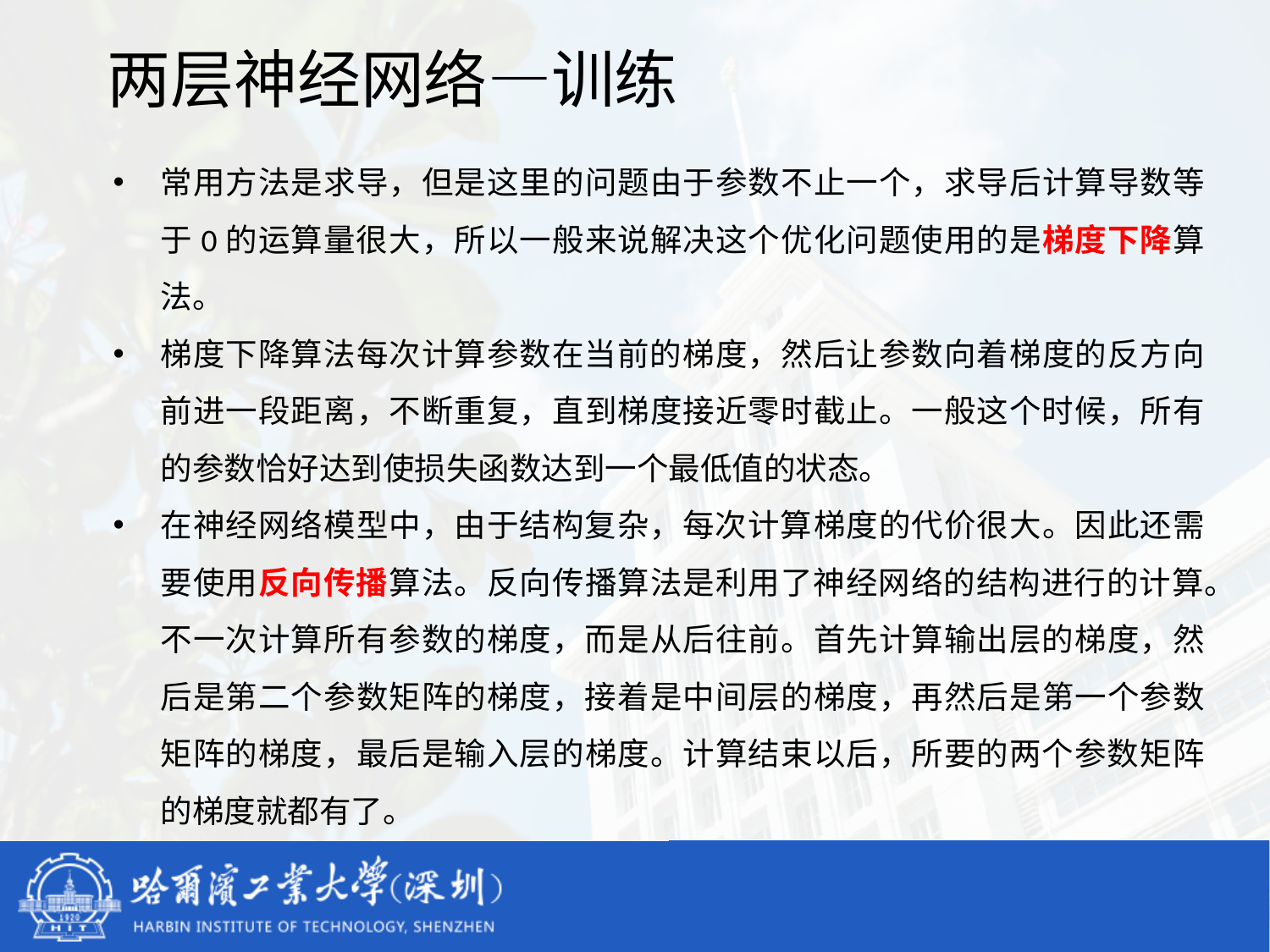

# 两层神经网络—训练
常用方法是求导，但是这里的问题由于参数不止一个，求导后计算导数等于0的运算量很大，所以一般来说解决这个优化问题使用的是梯度下降算法。
梯度下降算法每次计算参数在当前的梯度，然后让参数向着梯度的反方向前进一段距离，不断重复，直到梯度接近零时截止。一般这个时候，所有的参数恰好达到使损失函数达到一个最低值的状态。
在神经网络模型中，由于结构复杂，每次计算梯度的代价很大。因此还需要使用反向传播算法。反向传播算法是利用了神经网络的结构进行的计算。不一次计算所有参数的梯度，而是从后往前。首先计算输出层的梯度，然后是第二个参数矩阵的梯度，接着是中间层的梯度，再然后是第一个参数矩阵的梯度，最后是输入层的梯度。计算结束以后，所要的两个参数矩阵的梯度就都有了。